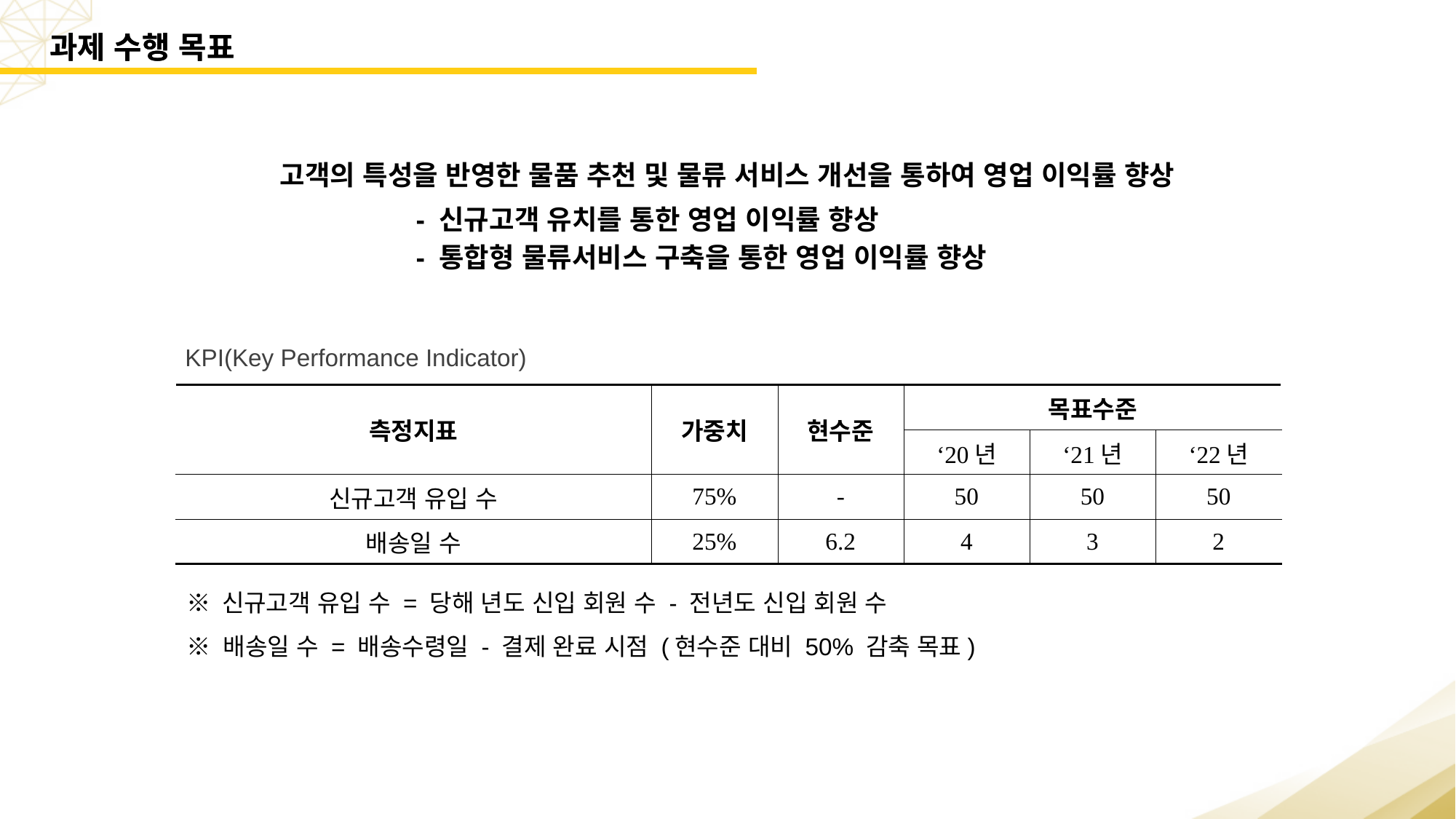

과제 수행 목표
  과제 수행 목표
고객의 특성을 반영한 물품 추천 및 물류 서비스 개선을 통하여 영업 이익률 향상
- 신규고객 유치를 통한 영업 이익률 향상
- 통합형 물류서비스 구축을 통한 영업 이익률 향상
KPI(Key Performance Indicator)
| 측정지표 | 가중치 | 현수준 | 목표수준 |  |  |
| --- | --- | --- | --- | --- | --- |
|  |  |  | ‘20년 | ‘21년 | ‘22년 |
| 신규고객 유입 수 | 75% | - | 50 | 50 | 50 |
| 배송일 수 | 25% | 6.2 | 4 | 3 | 2 |
※ 신규고객 유입 수 = 당해 년도 신입 회원 수 - 전년도 신입 회원 수
※ 배송일 수 = 배송수령일 - 결제 완료 시점 (현수준 대비 50% 감축 목표)